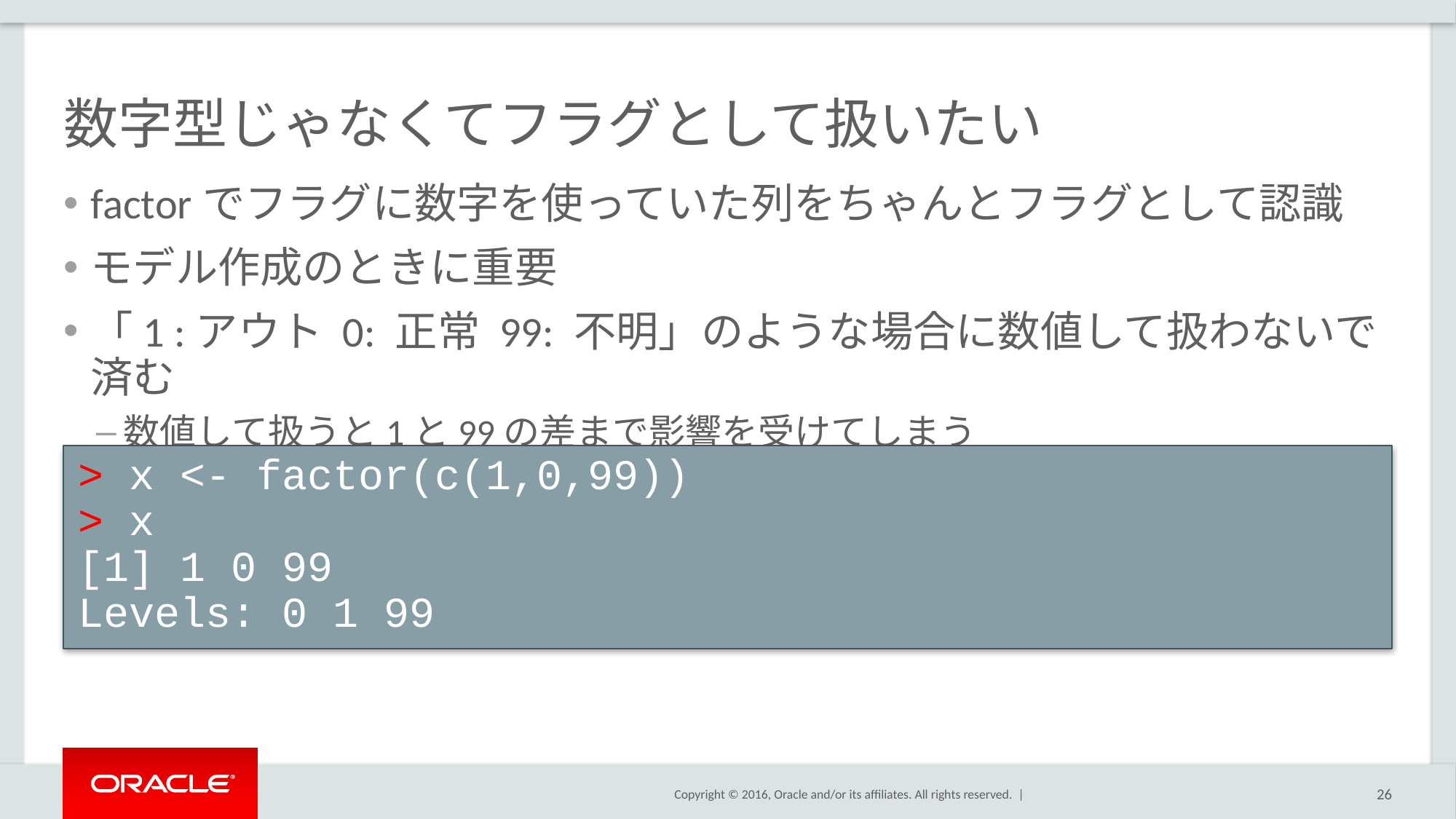

# 数字型じゃなくてフラグとして扱いたい
factorでフラグに数字を使っていた列をちゃんとフラグとして認識
モデル作成のときに重要
「1 :アウト 0: 正常 99: 不明」のような場合に数値して扱わないで済む
数値して扱うと1と99の差まで影響を受けてしまう
> x <- factor(c(1,0,99))
> x
[1] 1 0 99
Levels: 0 1 99
26